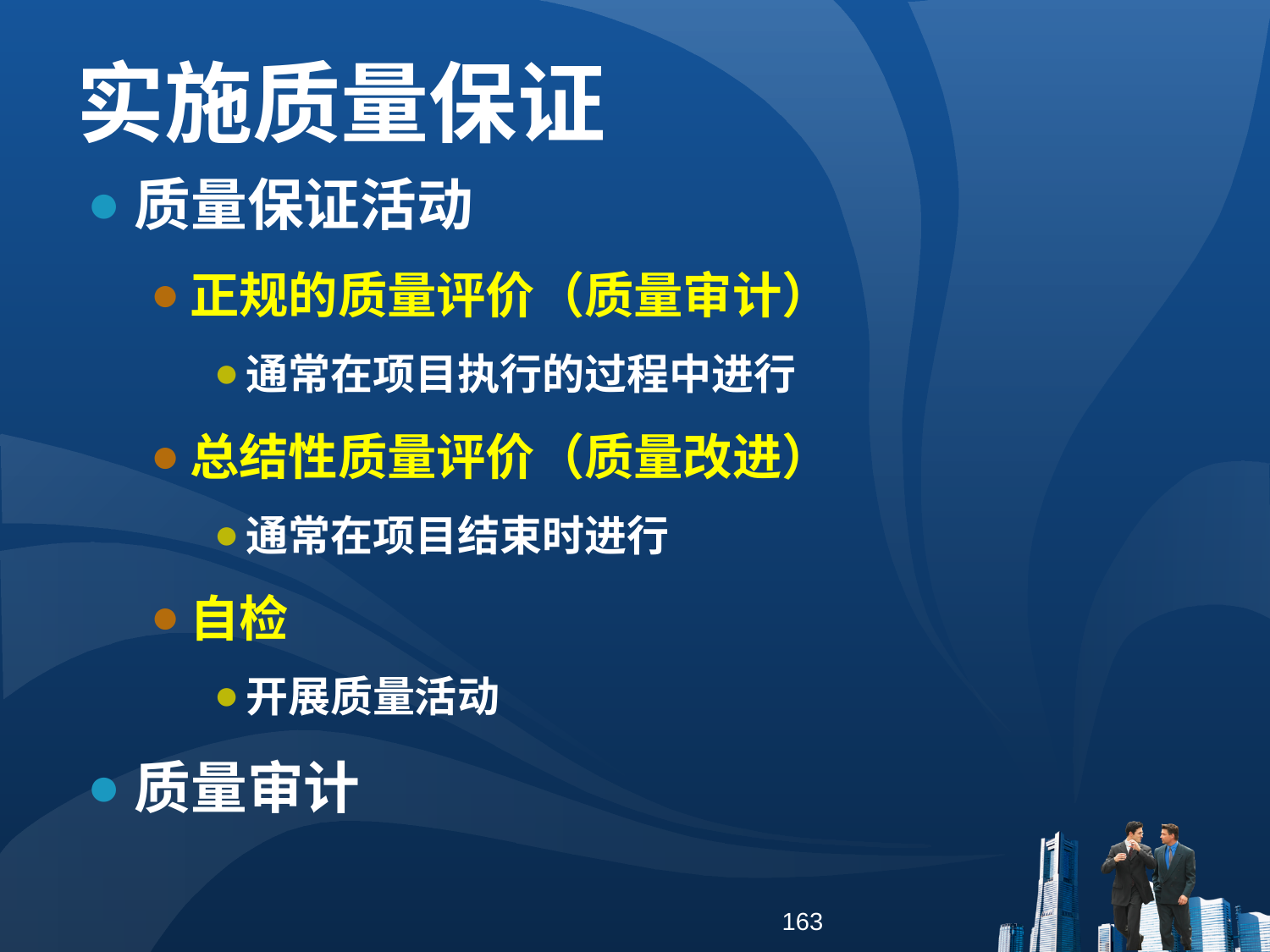

实施质量保证
质量保证活动
正规的质量评价（质量审计）
通常在项目执行的过程中进行
总结性质量评价（质量改进）
通常在项目结束时进行
自检
开展质量活动
质量审计
163